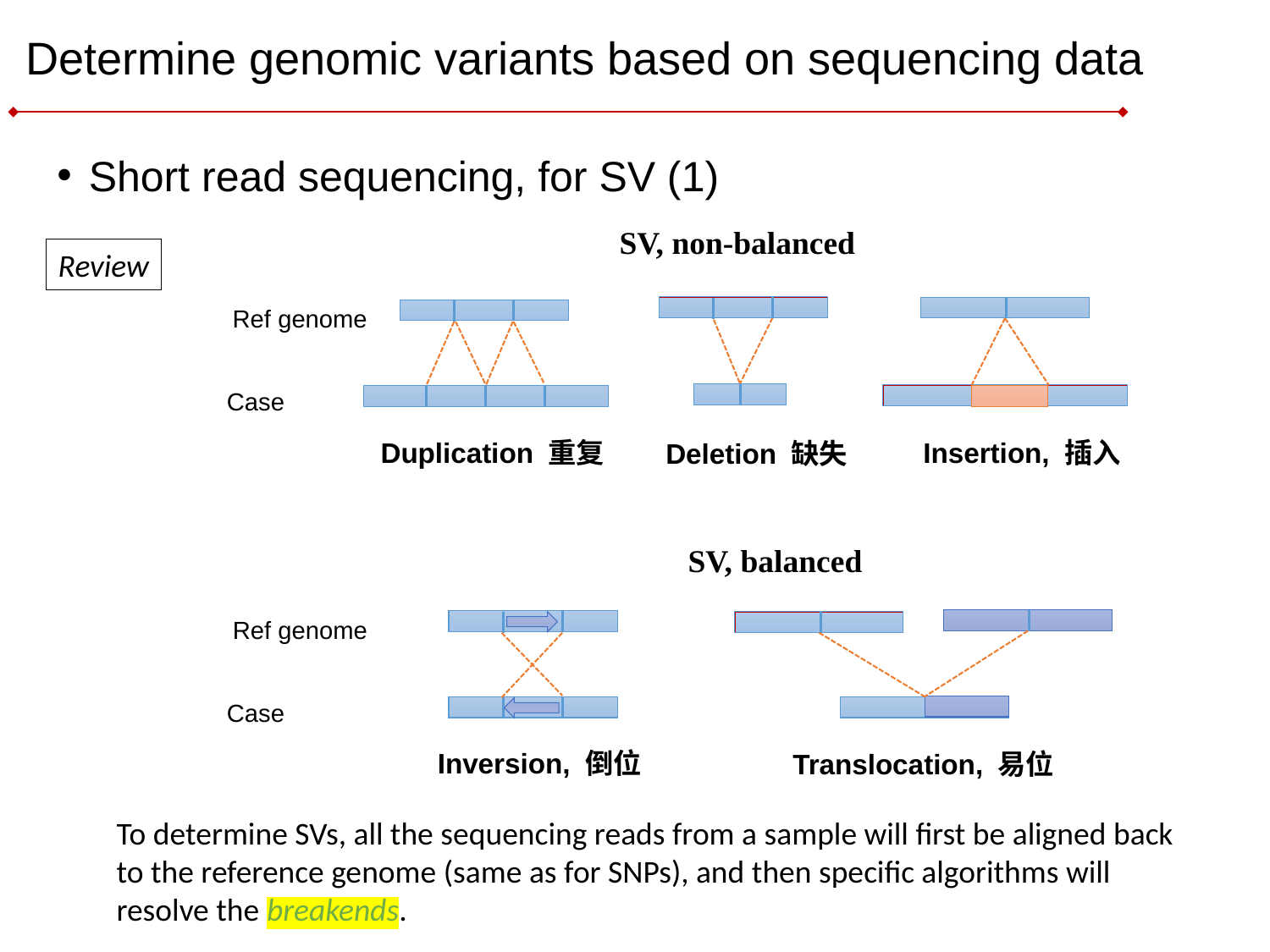

# Determine genomic variants based on sequencing data
Short read sequencing, for SV (1)

SV, non-balanced

Ref genome

Case

Duplication 重复
Insertion, 插入
Deletion 缺失
SV, balanced
Ref genome

Case

Inversion, 倒位
Translocation, 易位
Review
To determine SVs, all the sequencing reads from a sample will first be aligned back to the reference genome (same as for SNPs), and then specific algorithms will resolve the breakends.